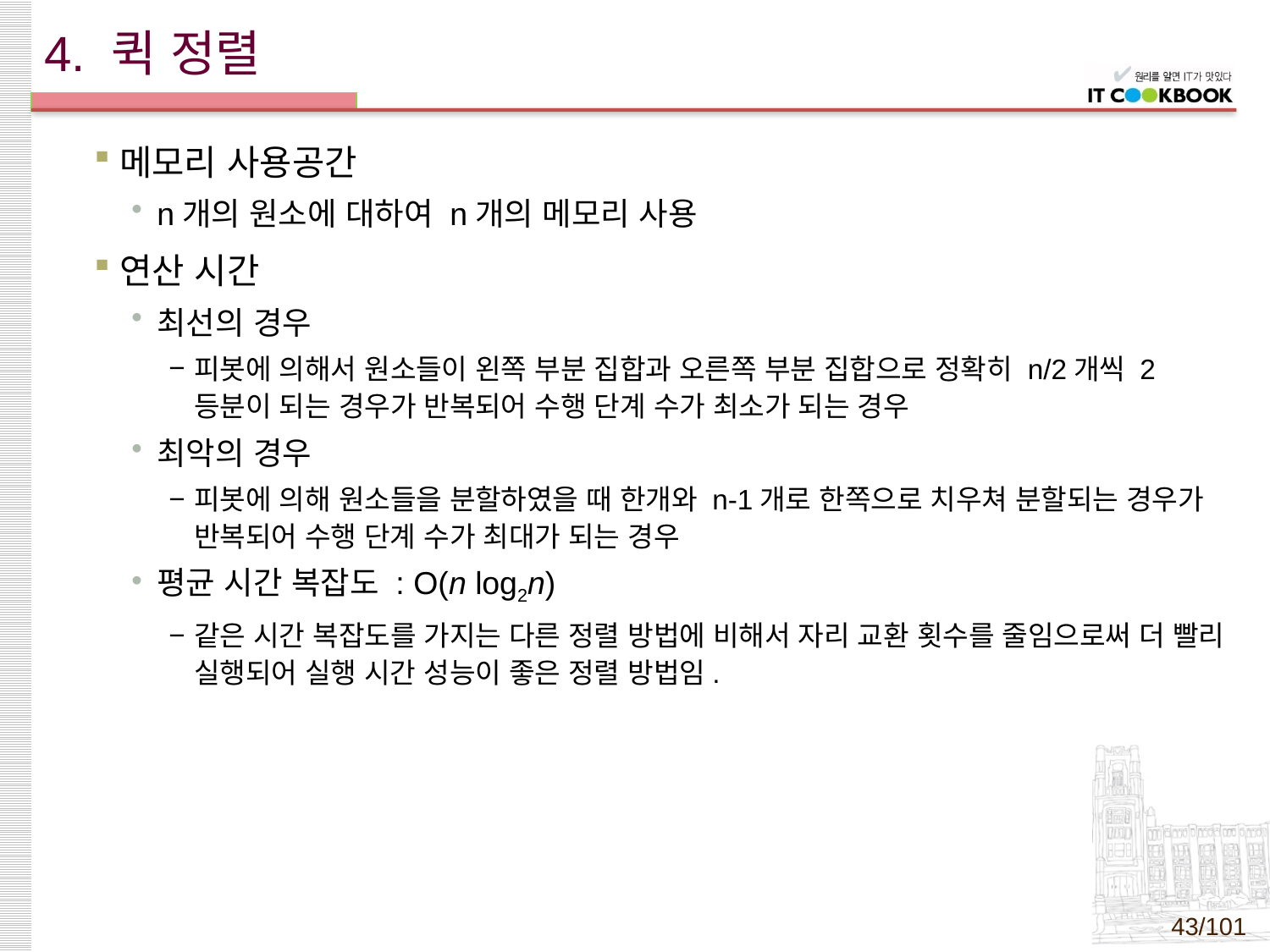

# 4. 퀵 정렬
메모리 사용공간
n개의 원소에 대하여 n개의 메모리 사용
연산 시간
최선의 경우
피봇에 의해서 원소들이 왼쪽 부분 집합과 오른쪽 부분 집합으로 정확히 n/2개씩 2등분이 되는 경우가 반복되어 수행 단계 수가 최소가 되는 경우
최악의 경우
피봇에 의해 원소들을 분할하였을 때 한개와 n-1개로 한쪽으로 치우쳐 분할되는 경우가 반복되어 수행 단계 수가 최대가 되는 경우
평균 시간 복잡도 : O(n log2n)
같은 시간 복잡도를 가지는 다른 정렬 방법에 비해서 자리 교환 횟수를 줄임으로써 더 빨리 실행되어 실행 시간 성능이 좋은 정렬 방법임.